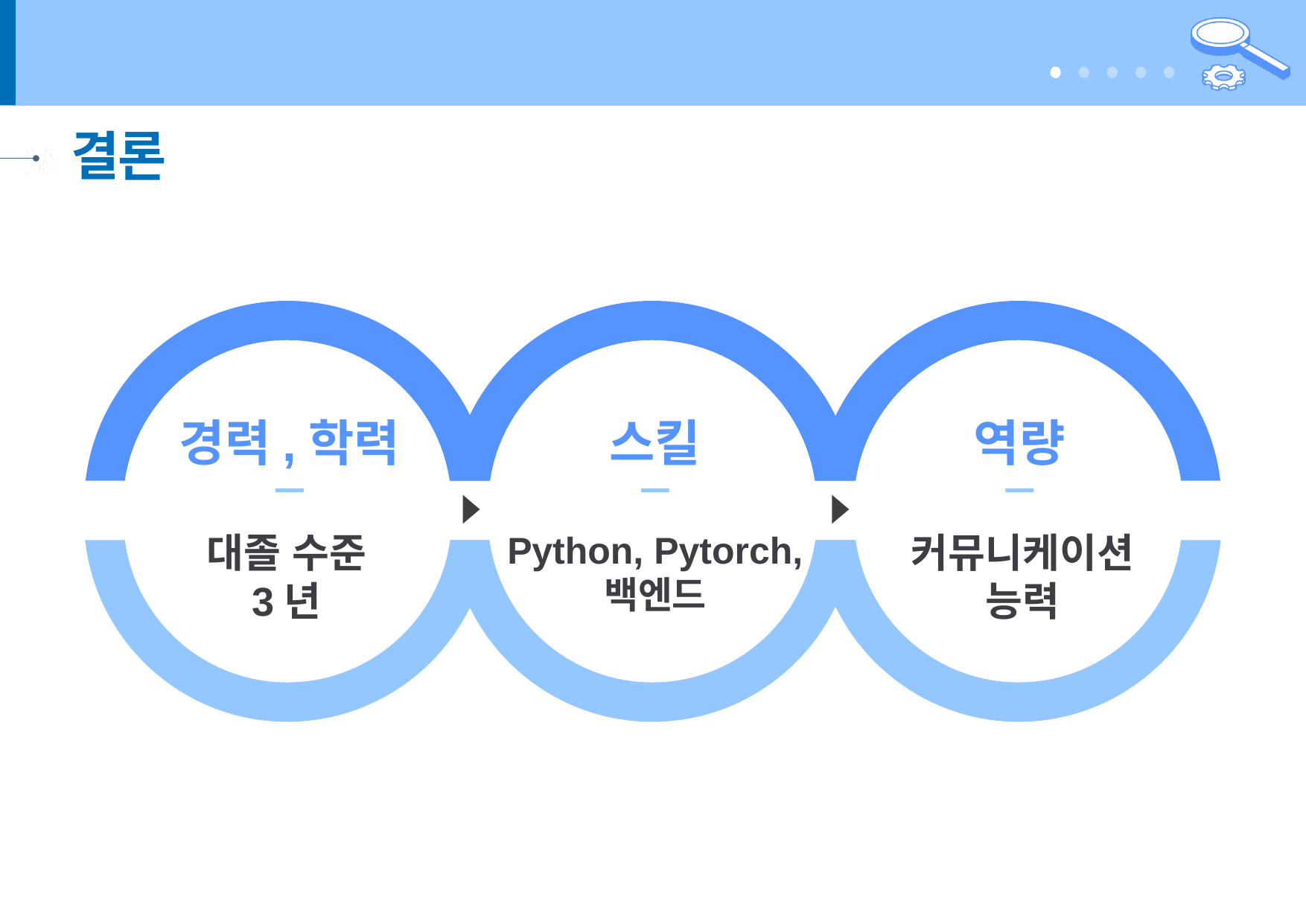

결론

경력,학력
스킬
역량

대졸 수준
3년
Python, Pytorch,
백엔드
커뮤니케이션
능력